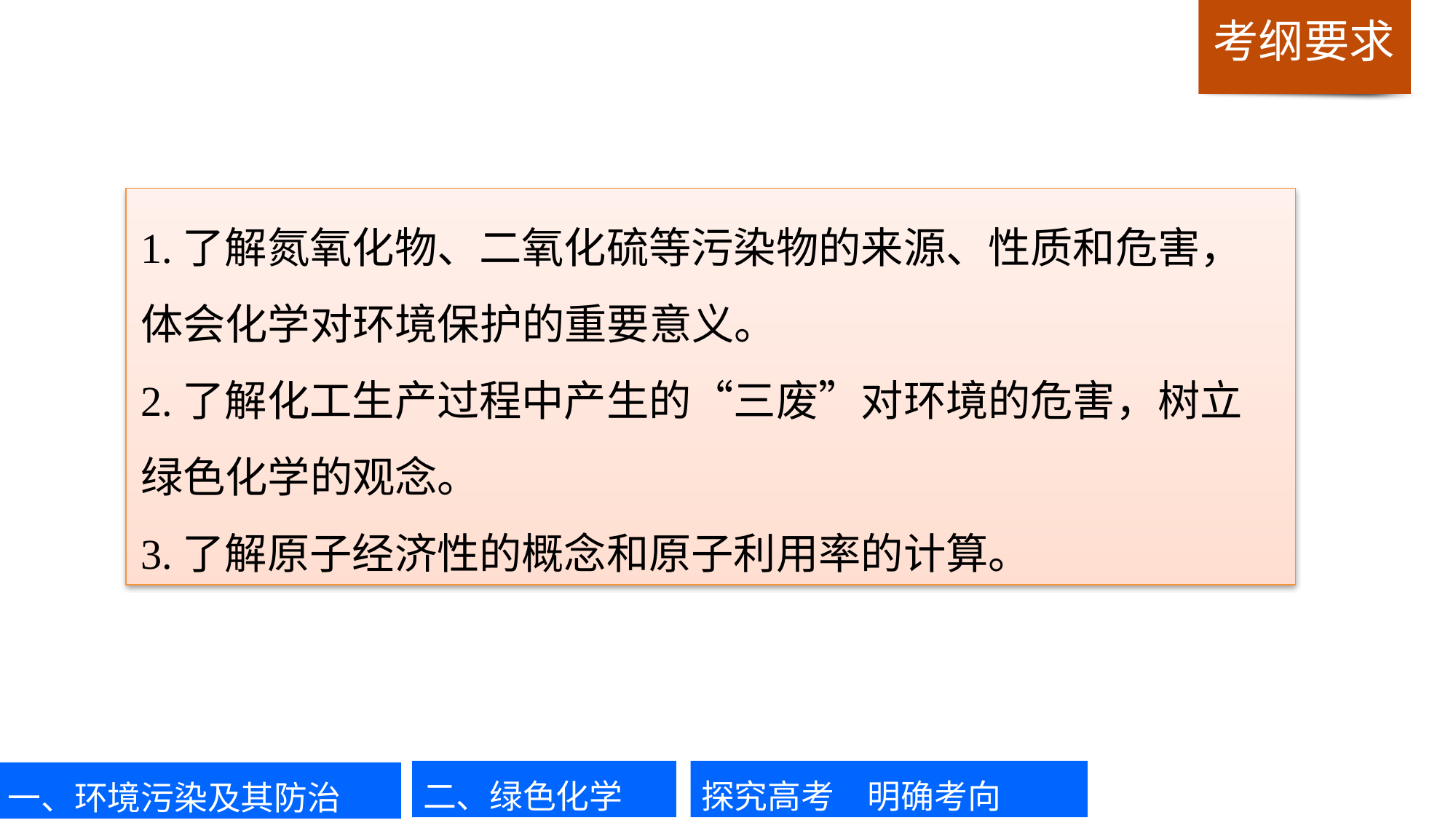

1.了解氮氧化物、二氧化硫等污染物的来源、性质和危害，体会化学对环境保护的重要意义。
2.了解化工生产过程中产生的“三废”对环境的危害，树立绿色化学的观念。
3.了解原子经济性的概念和原子利用率的计算。
二、绿色化学
探究高考　明确考向
一、环境污染及其防治